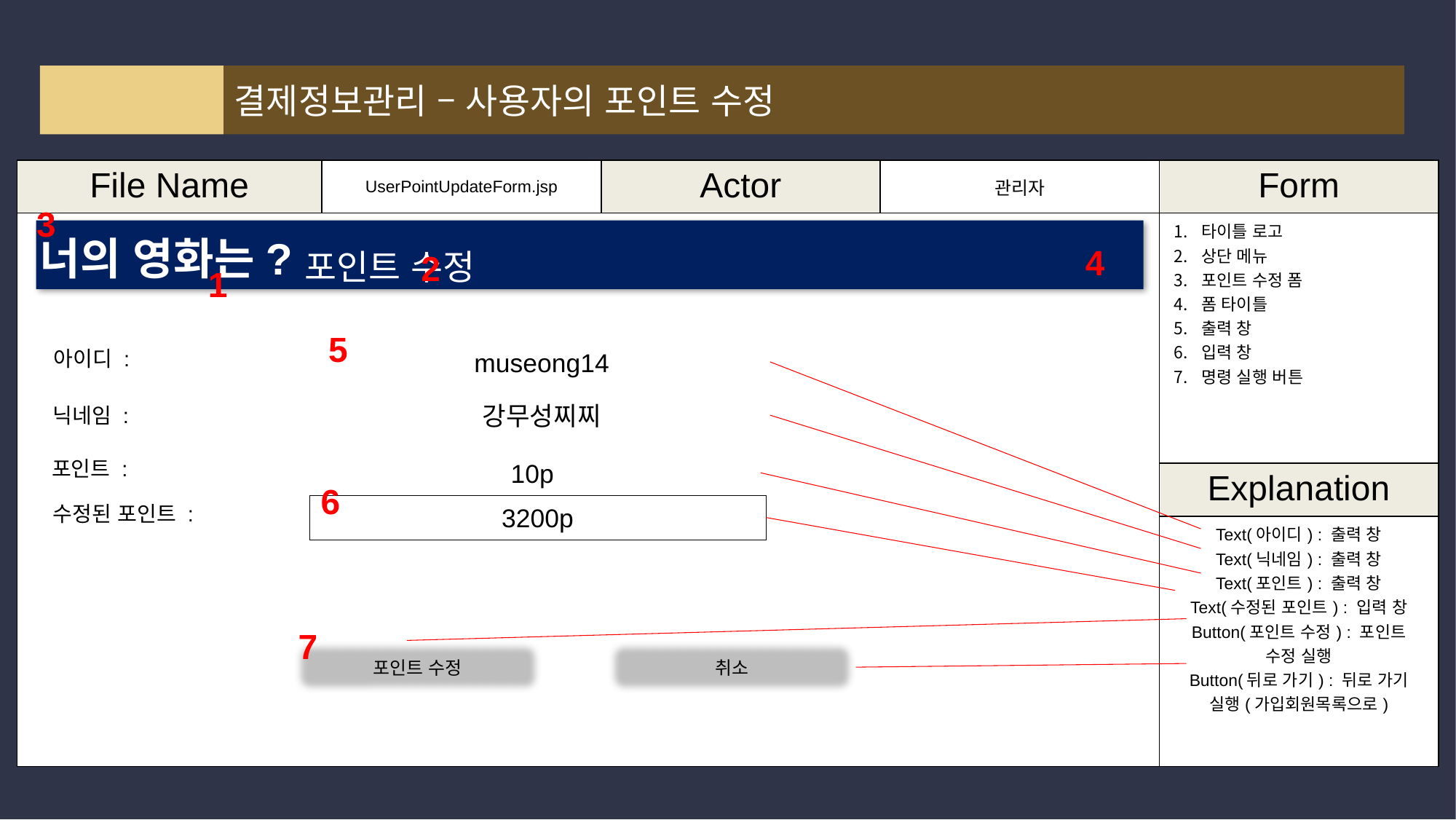

결제정보관리 – 사용자의 포인트 수정
| File Name | UserPointUpdateForm.jsp | Actor | 관리자 | Form |
| --- | --- | --- | --- | --- |
|  |  |  |  | 타이틀 로고 상단 메뉴 포인트 수정 폼 폼 타이틀 출력 창 입력 창 명령 실행 버튼 |
|  |  |  |  | Explanation |
|  |  |  |  | Text(아이디) : 출력 창 Text(닉네임) : 출력 창 Text(포인트) : 출력 창 Text(수정된 포인트) : 입력 창 Button(포인트 수정) : 포인트 수정 실행 Button(뒤로 가기) : 뒤로 가기 실행(가입회원목록으로) |
3

너의 영화는?
포인트 수정
museong14
아이디 :
강무성찌찌
닉네임 :
포인트 :
10p
3200p
수정된 포인트 :
포인트 수정
취소
4
2
1
5
6
7